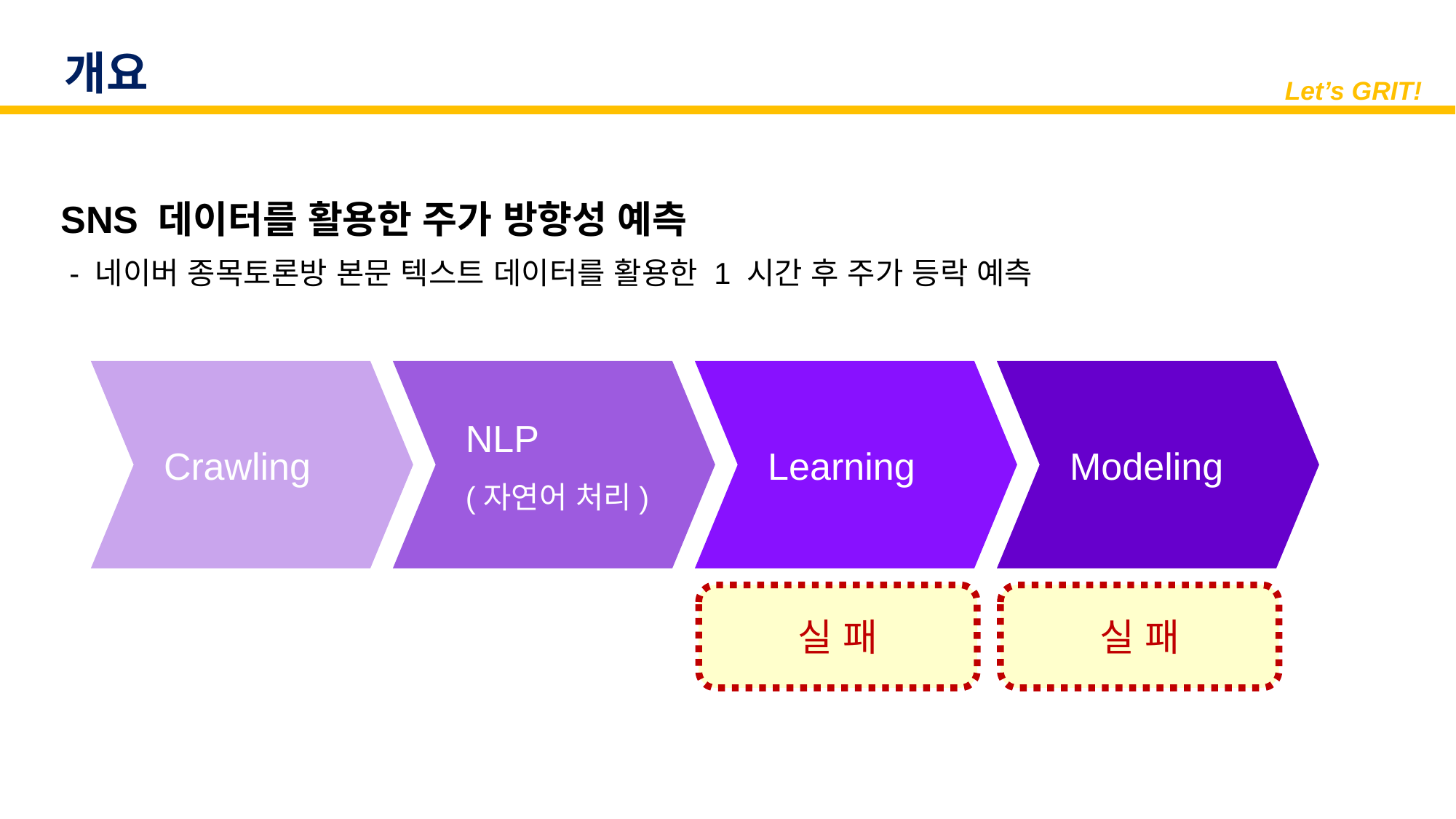

개요
Let’s GRIT!
SNS 데이터를 활용한 주가 방향성 예측
 - 네이버 종목토론방 본문 텍스트 데이터를 활용한 1 시간 후 주가 등락 예측
Crawling
NLP
(자연어 처리)
Learning
Modeling
실 패
실 패